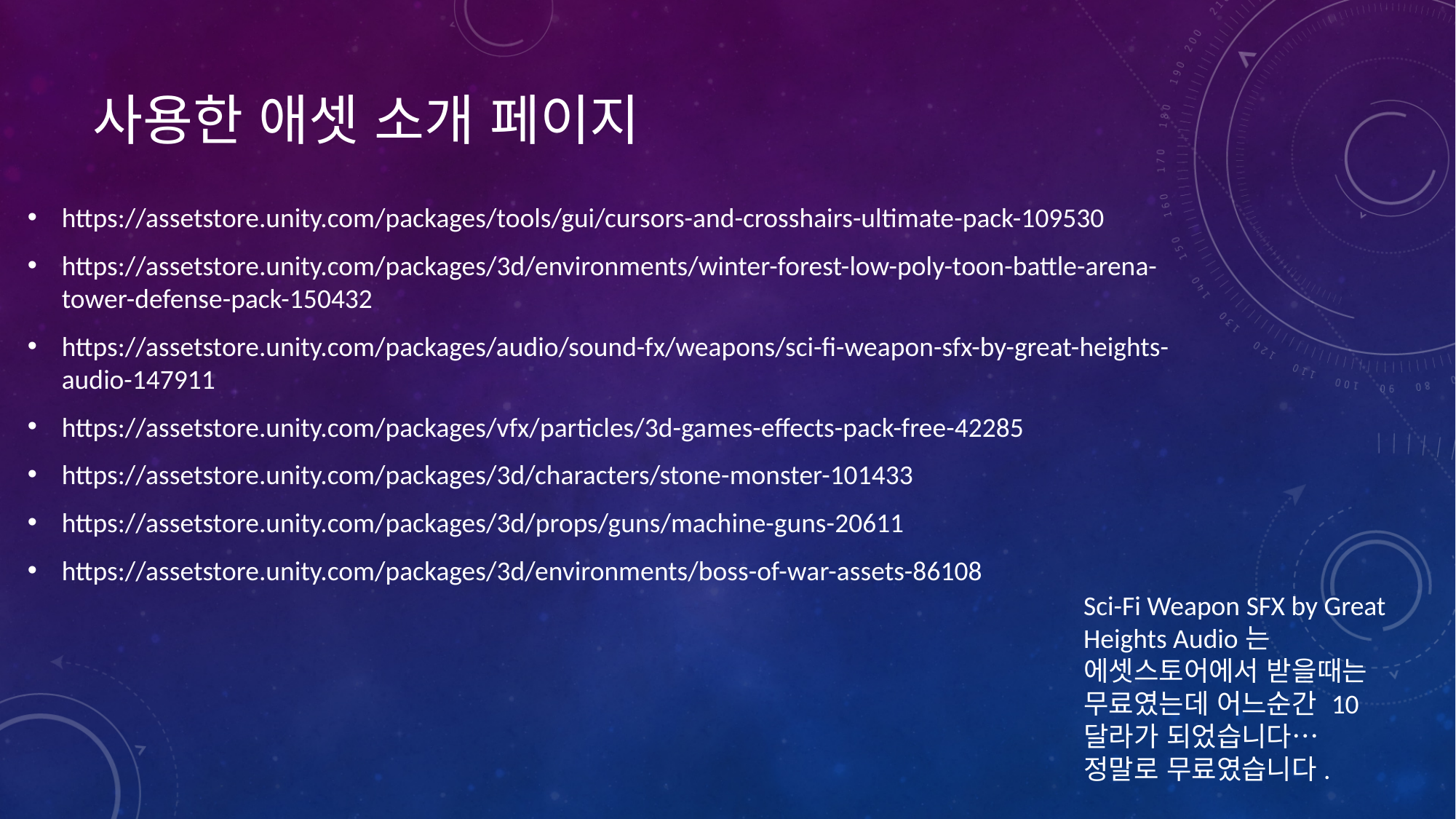

# 사용한 애셋 소개 페이지
https://assetstore.unity.com/packages/tools/gui/cursors-and-crosshairs-ultimate-pack-109530
https://assetstore.unity.com/packages/3d/environments/winter-forest-low-poly-toon-battle-arena-tower-defense-pack-150432
https://assetstore.unity.com/packages/audio/sound-fx/weapons/sci-fi-weapon-sfx-by-great-heights-audio-147911
https://assetstore.unity.com/packages/vfx/particles/3d-games-effects-pack-free-42285
https://assetstore.unity.com/packages/3d/characters/stone-monster-101433
https://assetstore.unity.com/packages/3d/props/guns/machine-guns-20611
https://assetstore.unity.com/packages/3d/environments/boss-of-war-assets-86108

Sci-Fi Weapon SFX by Great Heights Audio는 에셋스토어에서 받을때는 무료였는데 어느순간 10달라가 되었습니다…
정말로 무료였습니다.